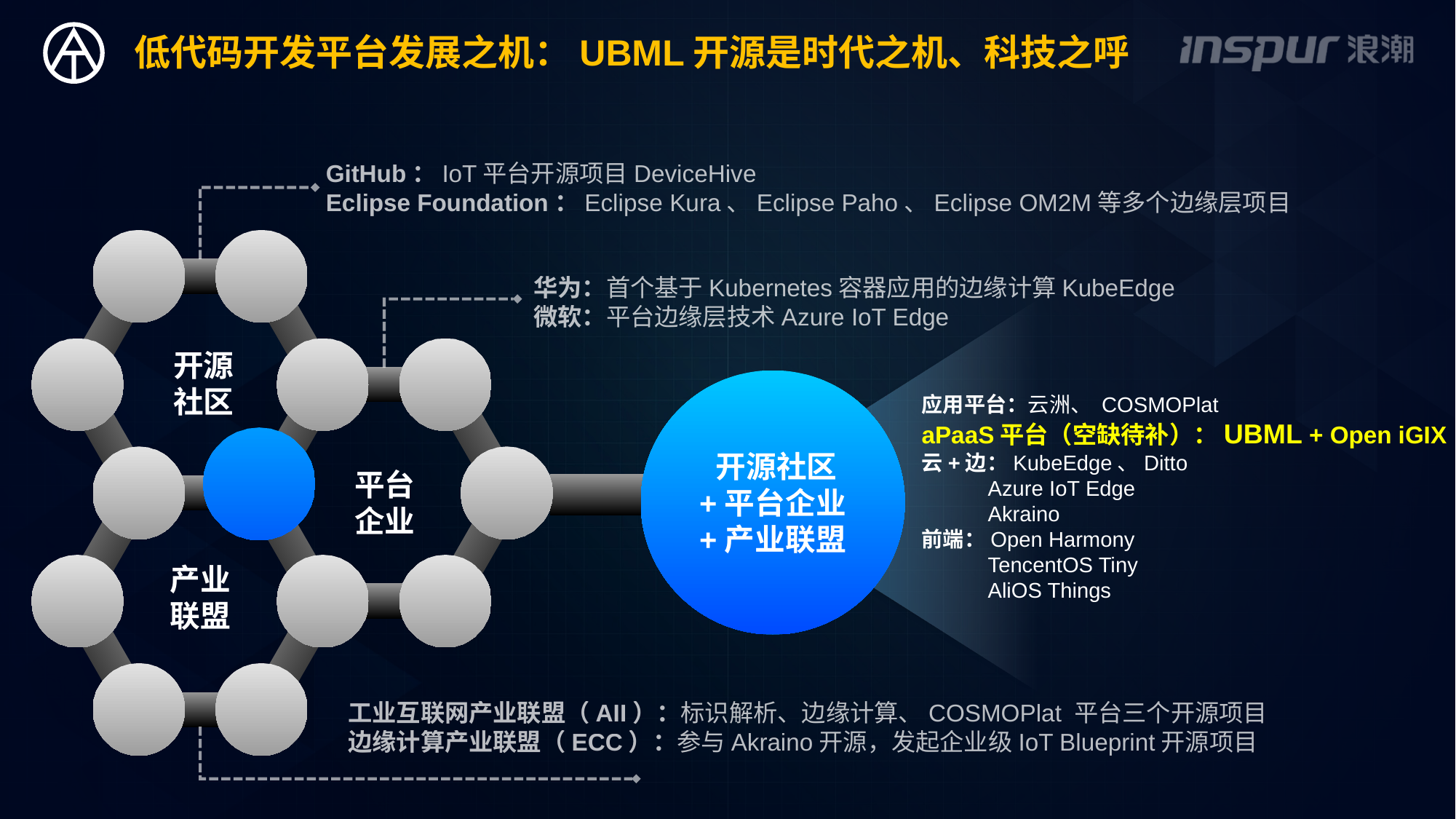

低代码开发平台发展之机：UBML开源是时代之机、科技之呼
GitHub：IoT平台开源项目DeviceHive
Eclipse Foundation：Eclipse Kura、Eclipse Paho、Eclipse OM2M等多个边缘层项目

开源
社区

平台
企业

产业
联盟

华为：首个基于Kubernetes容器应用的边缘计算KubeEdge
微软：平台边缘层技术Azure IoT Edge
  开源社区
+平台企业
+产业联盟

应用平台：云洲、 COSMOPlat
aPaaS平台（空缺待补）：UBML + Open iGIX
云+边：KubeEdge、Ditto
           Azure IoT Edge
           Akraino
前端：Open Harmony
           TencentOS Tiny
           AliOS Things

工业互联网产业联盟（AII）：标识解析、边缘计算、COSMOPlat 平台三个开源项目
边缘计算产业联盟（ECC）：参与Akraino开源，发起企业级IoT Blueprint开源项目